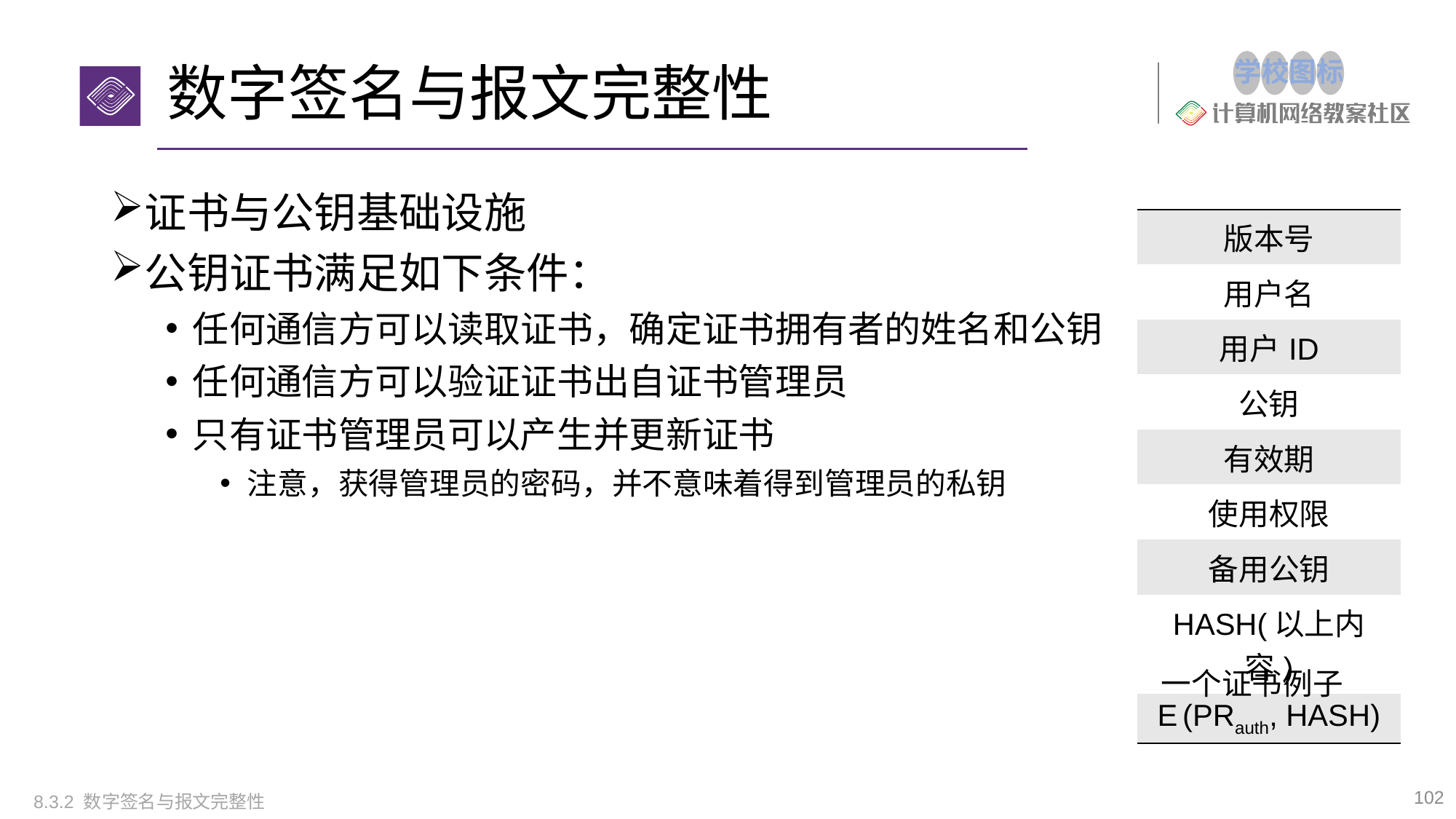

# 数字签名与报文完整性
证书与公钥基础设施
公钥证书满足如下条件：
任何通信方可以读取证书，确定证书拥有者的姓名和公钥
任何通信方可以验证证书出自证书管理员
只有证书管理员可以产生并更新证书
注意，获得管理员的密码，并不意味着得到管理员的私钥

| 版本号 |
| --- |
| 用户名 |
| 用户ID |
| 公钥 |
| 有效期 |
| 使用权限 |
| 备用公钥 |
| HASH(以上内容) |
| E (PRauth, HASH) |
一个证书例子
102
8.3.2 数字签名与报文完整性